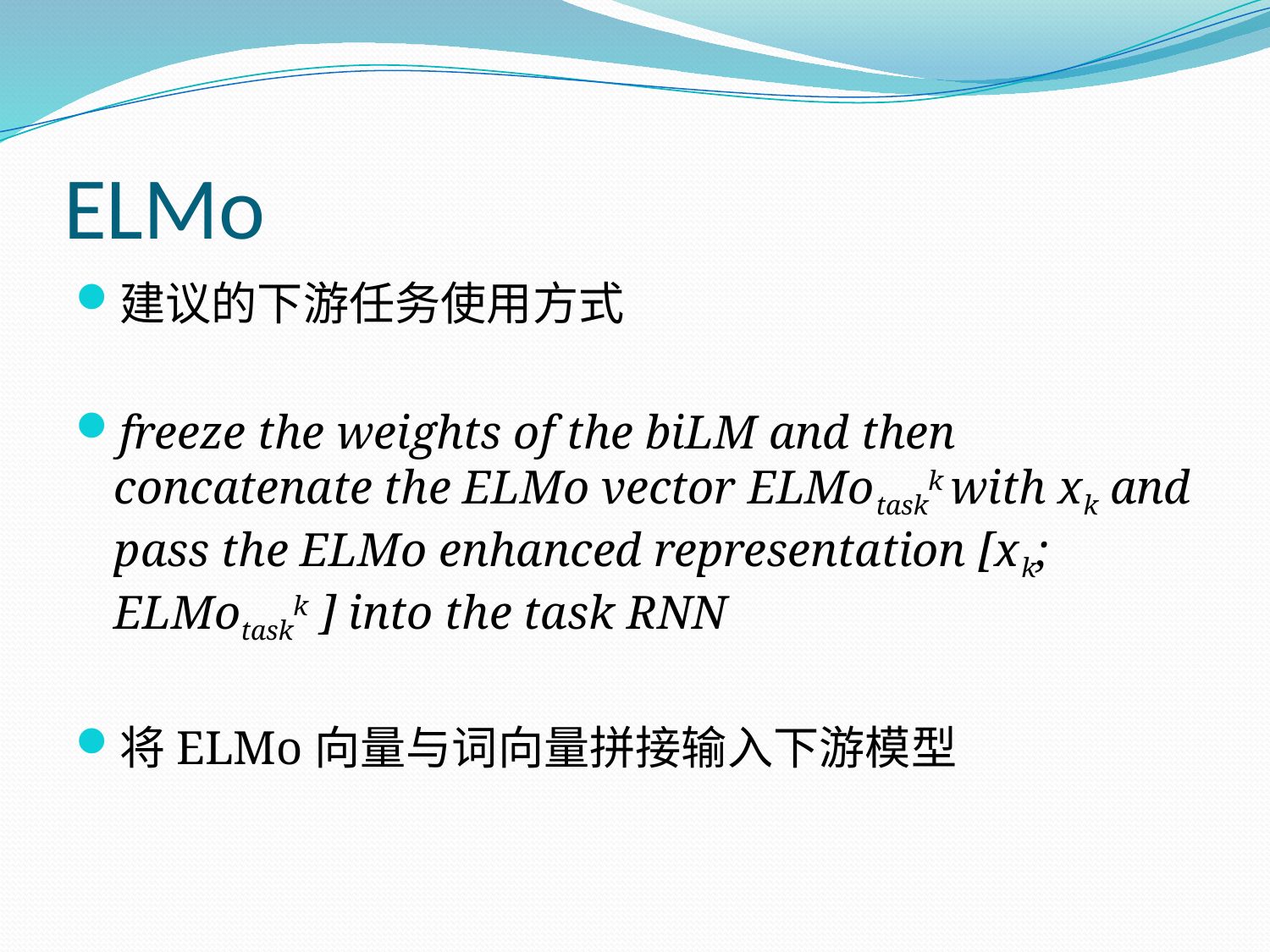

# ELMo
建议的下游任务使用方式

freeze the weights of the biLM and then concatenate the ELMo vector ELMotaskk with xk and pass the ELMo enhanced representation [xk; ELMotaskk ] into the task RNN

将ELMo向量与词向量拼接输入下游模型